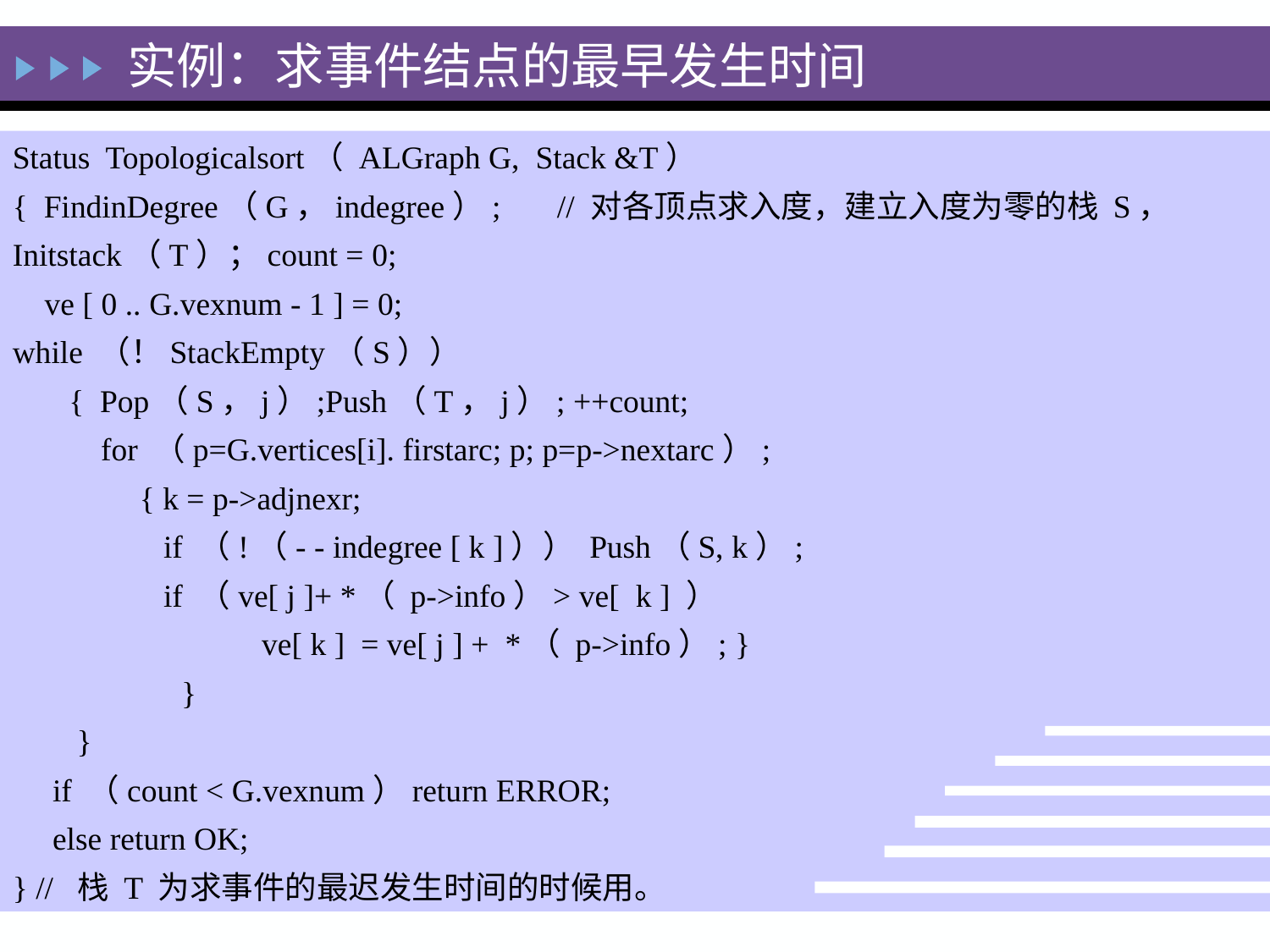

实例：求事件结点的最早发生时间
Status  Topologicalsort（ ALGraph G,  Stack &T）
{  FindinDegree（G，indegree）;       // 对各顶点求入度，建立入度为零的栈 S，
Initstack（T）；count = 0;
    ve [ 0 .. G.vexnum - 1 ] = 0;
while （！StackEmpty（S））
       {  Pop（S，j）;Push（T，j）; ++count;
           for （p=G.vertices[i]. firstarc; p; p=p->nextarc）;
	{ k = p->adjnexr;
	   if （!（- - indegree [ k ]）） Push（S, k）;
	   if （ve[ j ]+ *（ p->info）> ve[  k ] ）
                               ve[ k ]  = ve[ j ] +  *（ p->info）; }
                     }
        }
     if （count < G.vexnum）return ERROR;
     else return OK;
} //  栈 T 为求事件的最迟发生时间的时候用。